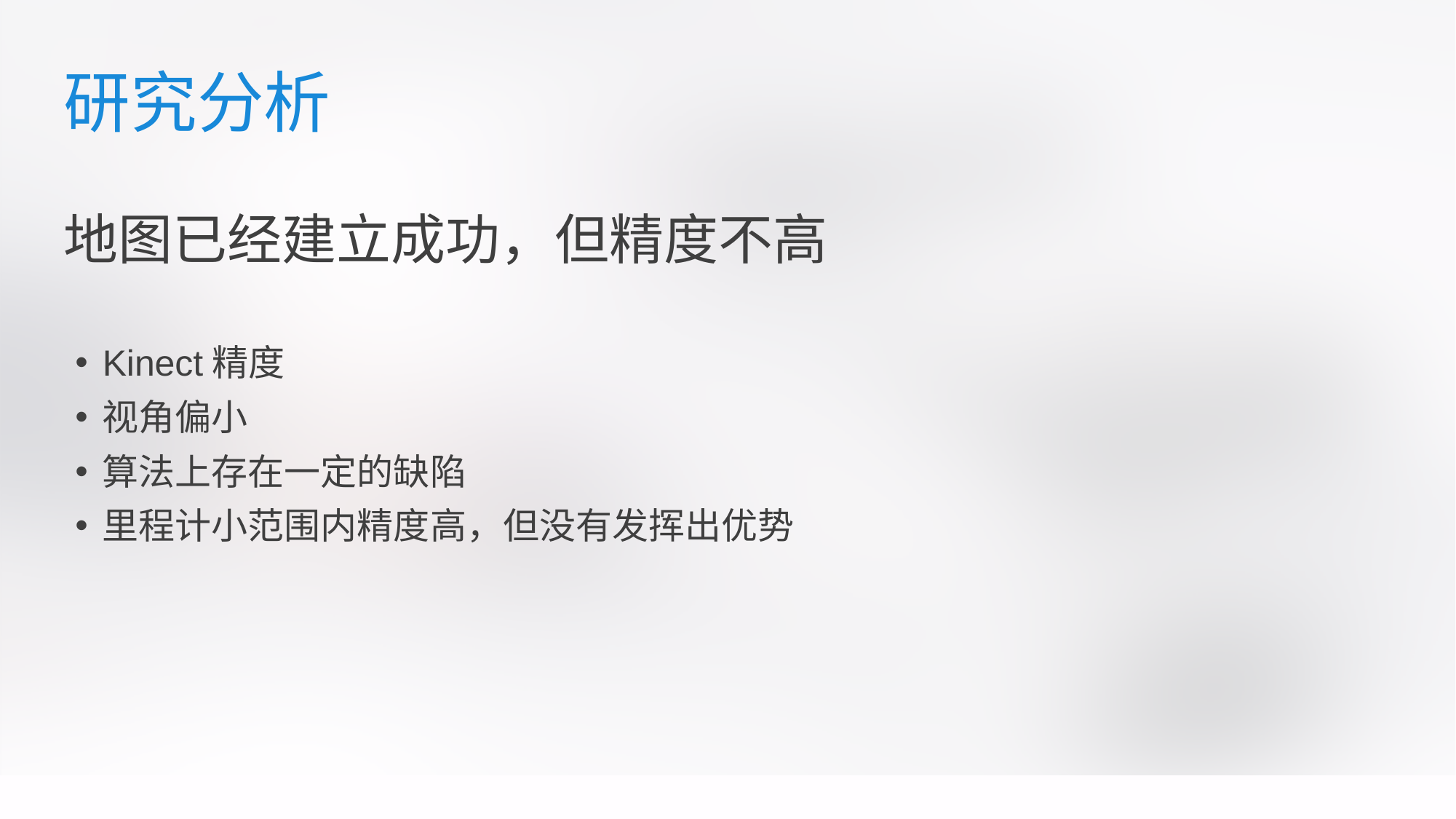

研究分析
地图已经建立成功，但精度不高

Kinect精度
视角偏小
算法上存在一定的缺陷
里程计小范围内精度高，但没有发挥出优势